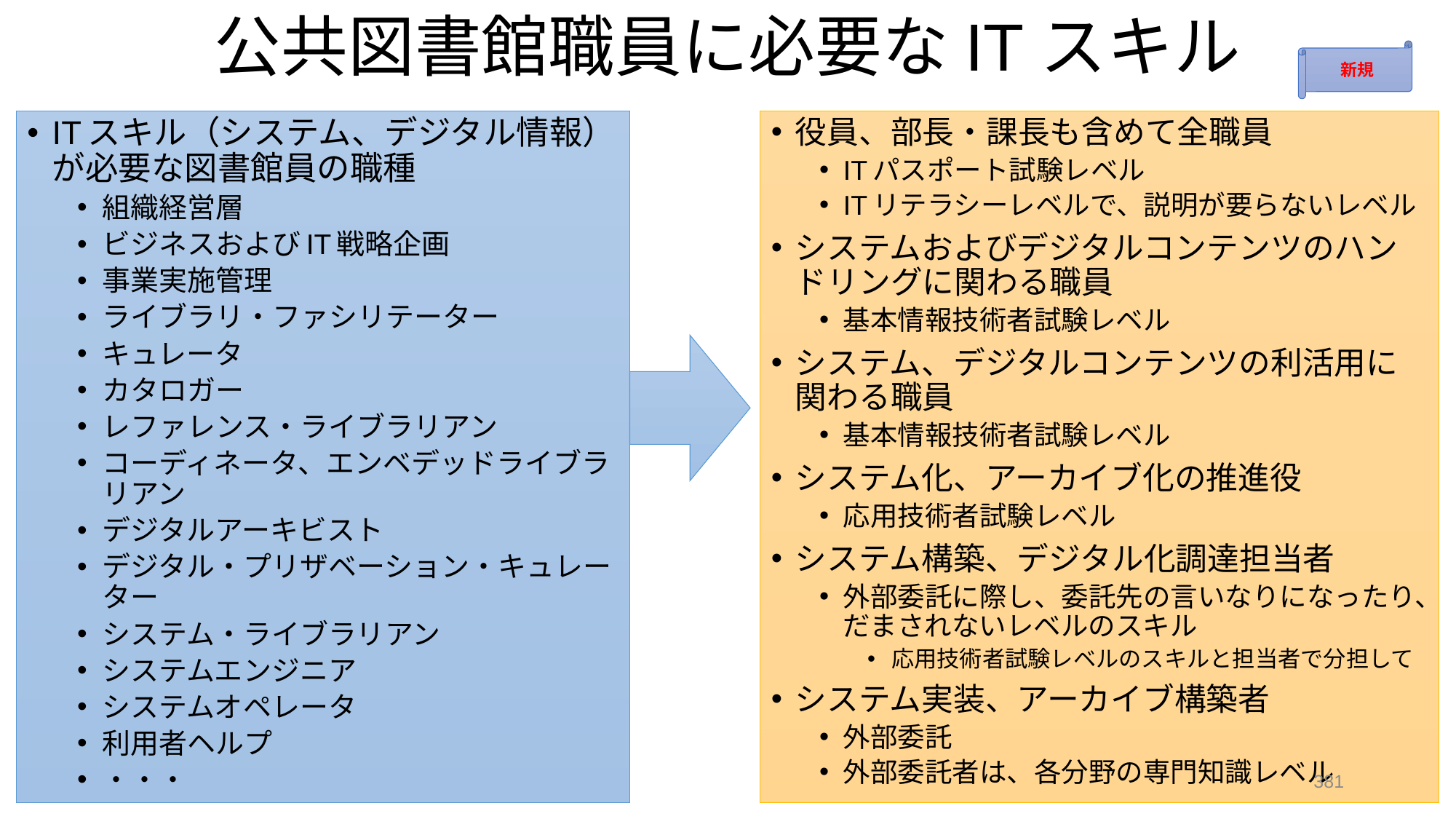

# 公共図書館職員に必要なITスキル
新規
ITスキル（システム、デジタル情報）が必要な図書館員の職種
組織経営層
ビジネスおよびIT戦略企画
事業実施管理
ライブラリ・ファシリテーター
キュレータ
カタロガー
レファレンス・ライブラリアン
コーディネータ、エンベデッドライブラリアン
デジタルアーキビスト
デジタル・プリザベーション・キュレーター
システム・ライブラリアン
システムエンジニア
システムオペレータ
利用者ヘルプ
・・・

役員、部長・課長も含めて全職員
ITパスポート試験レベル
ITリテラシーレベルで、説明が要らないレベル
システムおよびデジタルコンテンツのハンドリングに関わる職員
基本情報技術者試験レベル
システム、デジタルコンテンツの利活用に関わる職員
基本情報技術者試験レベル
システム化、アーカイブ化の推進役
応用技術者試験レベル
システム構築、デジタル化調達担当者
外部委託に際し、委託先の言いなりになったり、だまされないレベルのスキル
応用技術者試験レベルのスキルと担当者で分担して
システム実装、アーカイブ構築者
外部委託
外部委託者は、各分野の専門知識レベル

381